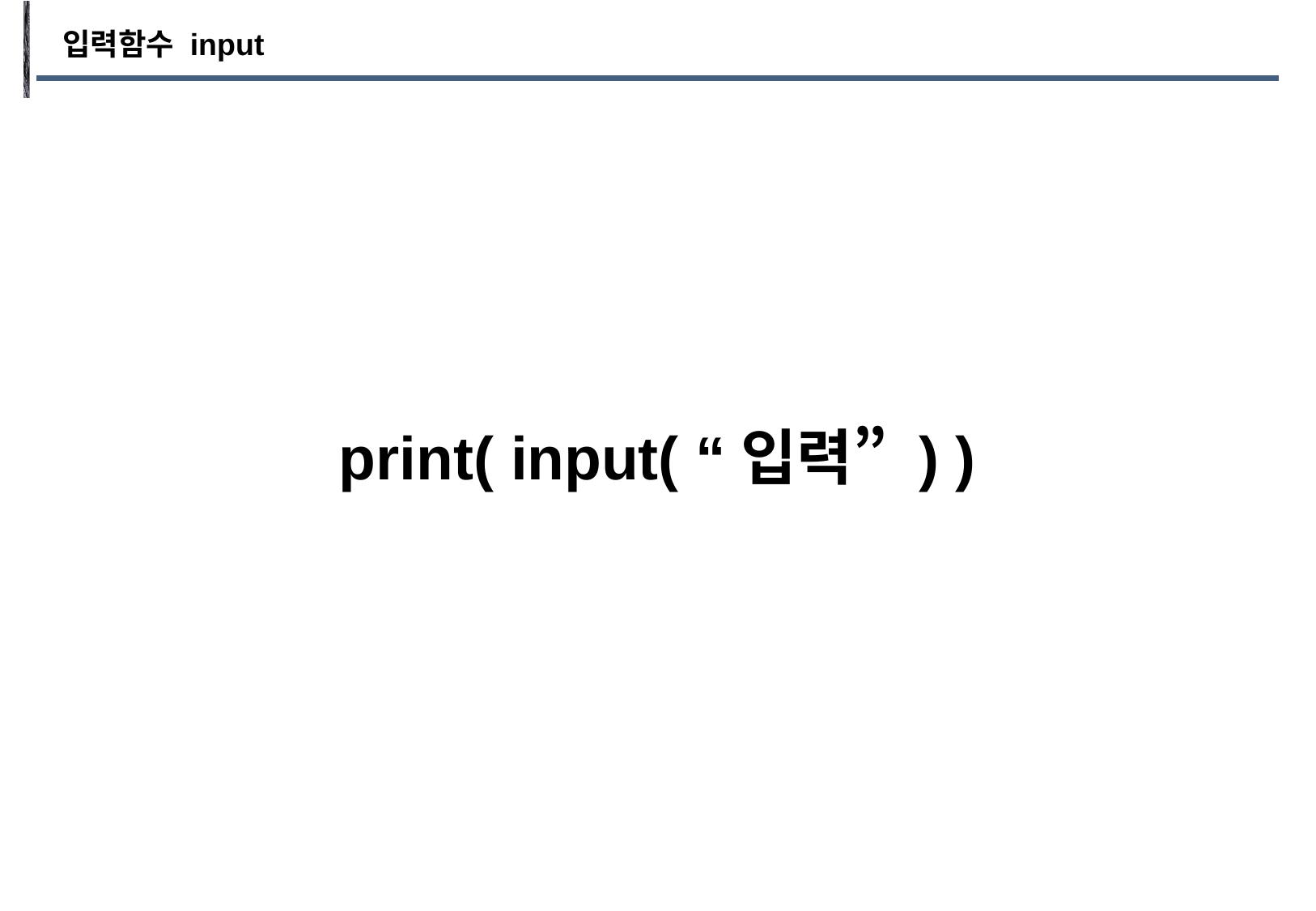

입력함수 input

print( input( “입력” ) )